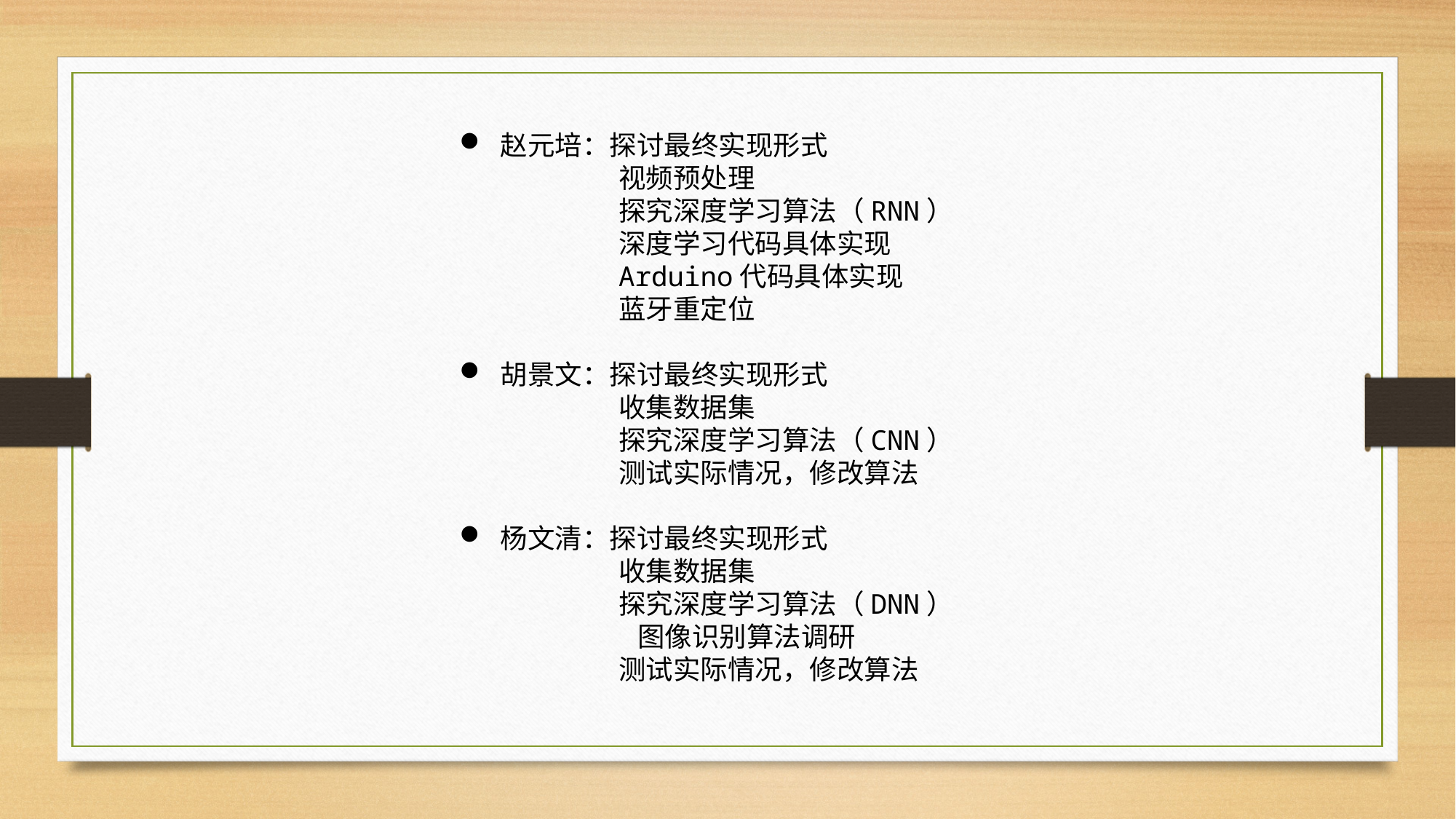

赵元培：探讨最终实现形式
视频预处理
探究深度学习算法（RNN）
深度学习代码具体实现
Arduino代码具体实现
蓝牙重定位

胡景文：探讨最终实现形式
收集数据集
探究深度学习算法（CNN）
测试实际情况，修改算法

杨文清：探讨最终实现形式
收集数据集
探究深度学习算法（DNN）
  图像识别算法调研
测试实际情况，修改算法